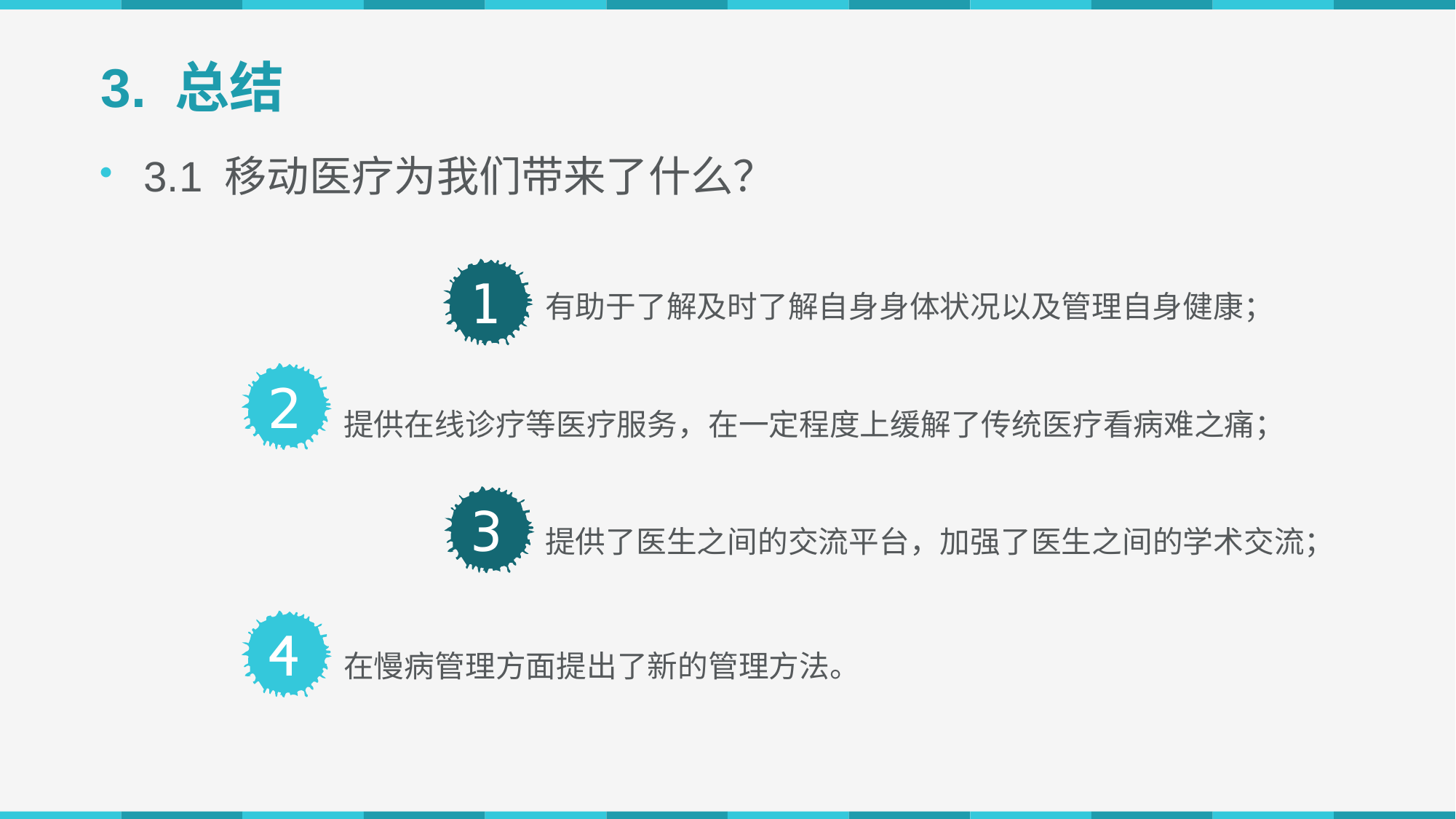

# 3. 总结
3.1 移动医疗为我们带来了什么？
有助于了解及时了解自身身体状况以及管理自身健康；
1
2
提供在线诊疗等医疗服务，在一定程度上缓解了传统医疗看病难之痛；
3
提供了医生之间的交流平台，加强了医生之间的学术交流；
4
在慢病管理方面提出了新的管理方法。